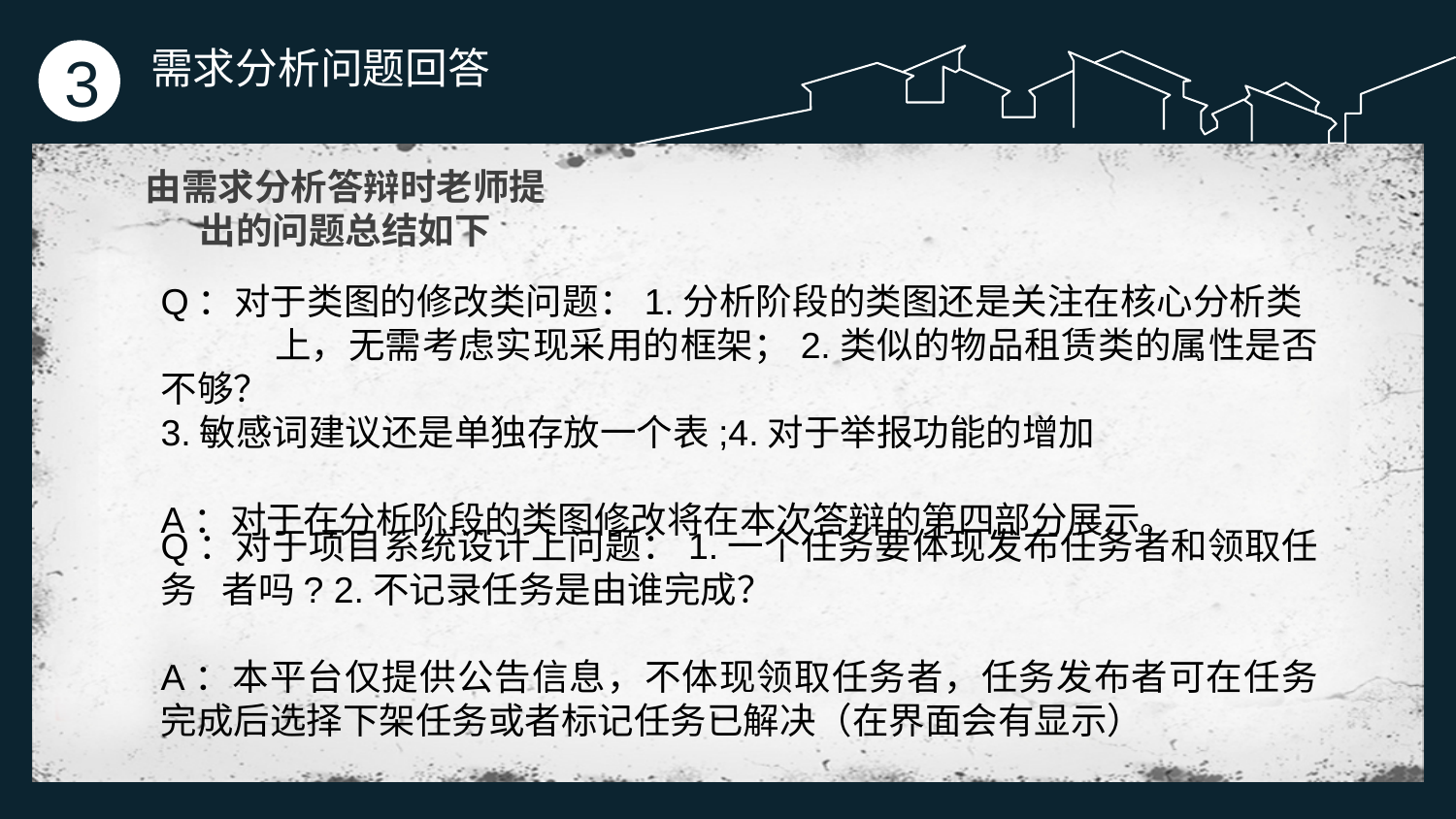

需求分析问题回答
3
由需求分析答辩时老师提出的问题总结如下

Q：对于类图的修改类问题：1.分析阶段的类图还是关注在核心分析类                上，无需考虑实现采用的框架；2.类似的物品租赁类的属性是否不够？
3.敏感词建议还是单独存放一个表;4.对于举报功能的增加

A：对于在分析阶段的类图修改将在本次答辩的第四部分展示。
Q：对于项目系统设计上问题：1.一个任务要体现发布任务者和领取任务   者吗? 2.不记录任务是由谁完成？

A：本平台仅提供公告信息，不体现领取任务者，任务发布者可在任务完成后选择下架任务或者标记任务已解决（在界面会有显示）